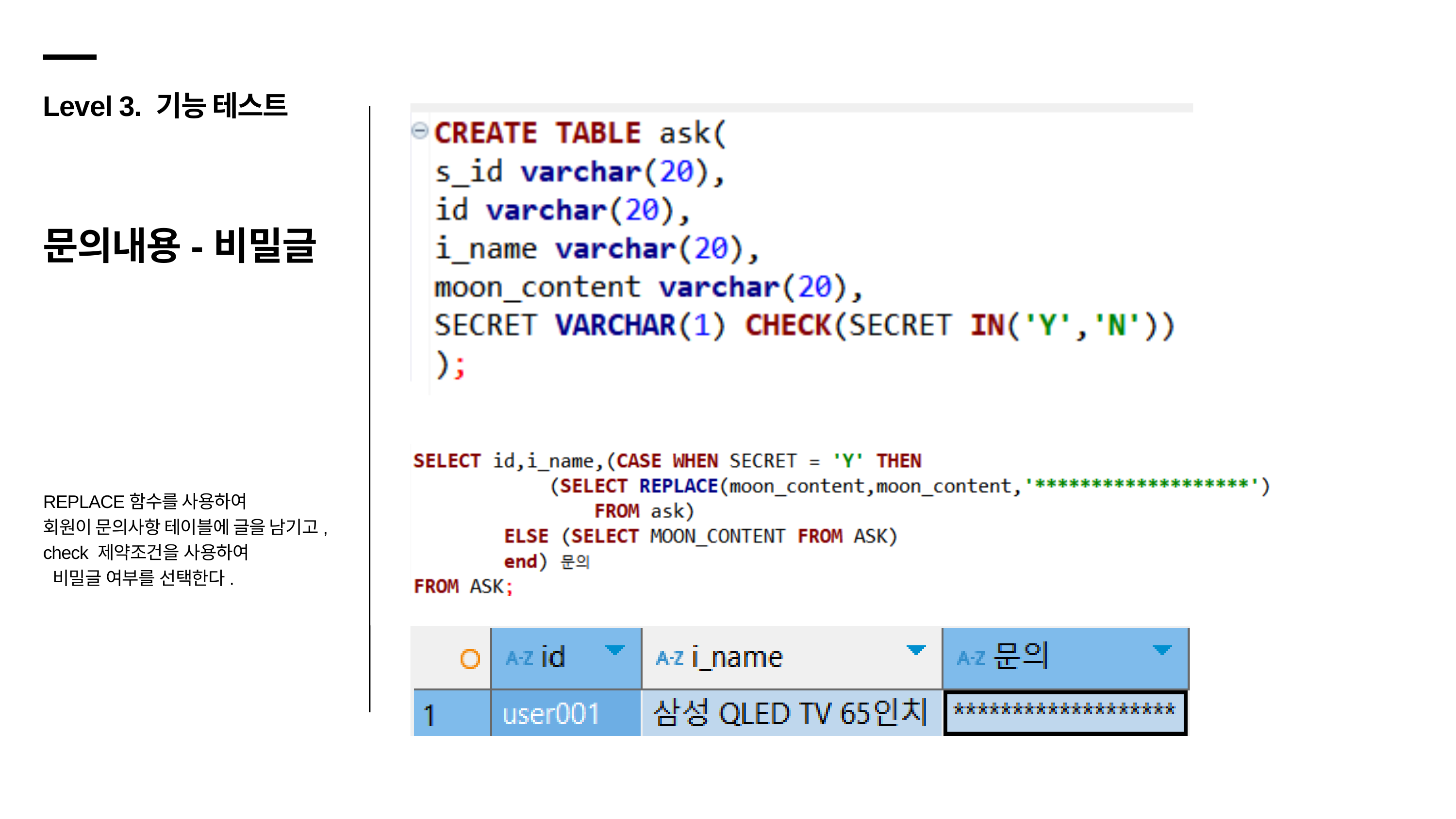

Level 3. 기능 테스트

문의내용-비밀글

REPLACE함수를 사용하여
회원이 문의사항 테이블에 글을 남기고,
check 제약조건을 사용하여
 비밀글 여부를 선택한다.